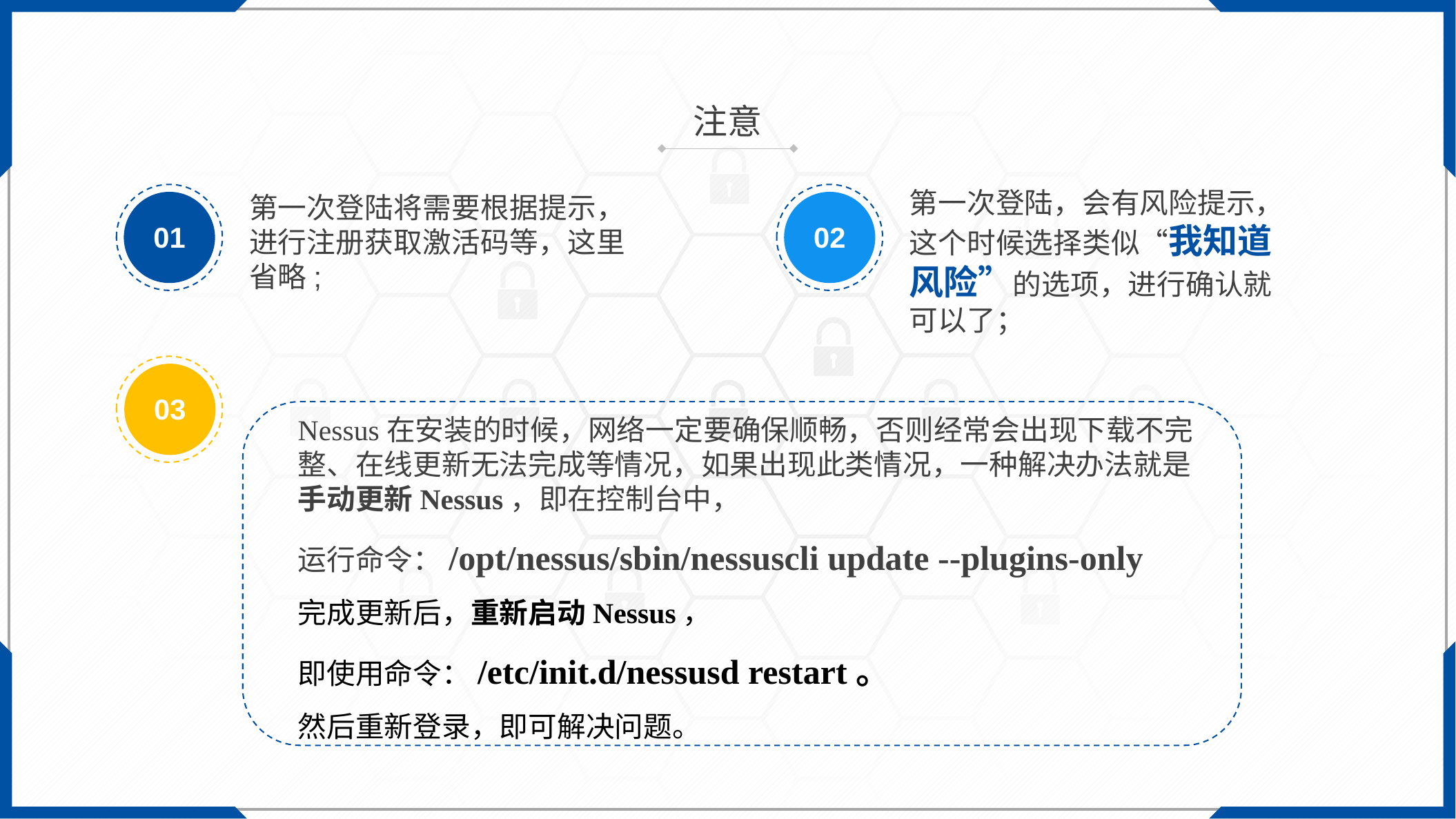

注意
第一次登陆，会有风险提示，这个时候选择类似“我知道风险”的选项，进行确认就可以了；

02

01
第一次登陆将需要根据提示，进行注册获取激活码等，这里省略;

03

Nessus在安装的时候，网络一定要确保顺畅，否则经常会出现下载不完整、在线更新无法完成等情况，如果出现此类情况，一种解决办法就是手动更新Nessus，即在控制台中，
运行命令：/opt/nessus/sbin/nessuscli update --plugins-only
完成更新后，重新启动Nessus，
即使用命令：/etc/init.d/nessusd restart。
然后重新登录，即可解决问题。